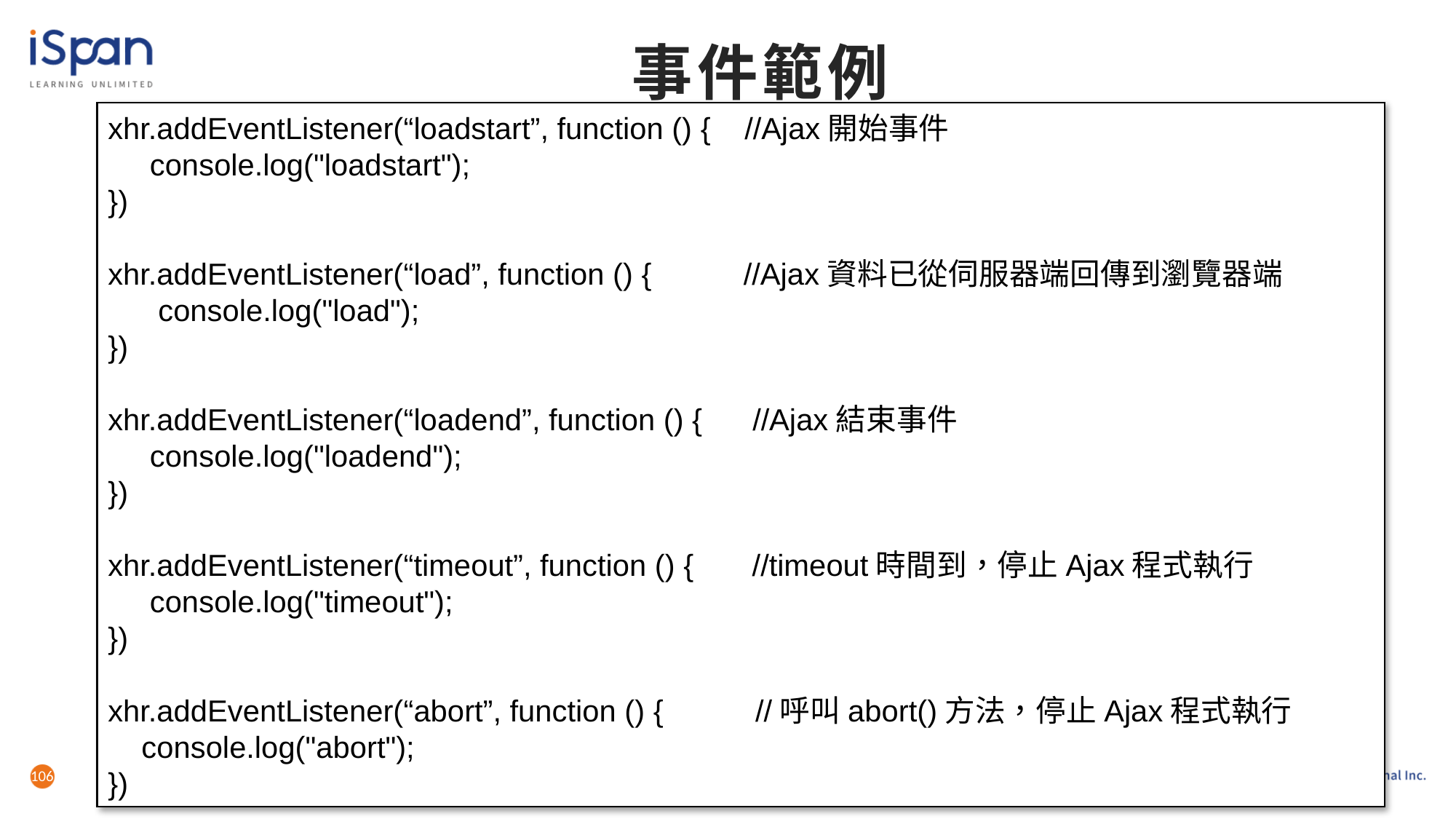

# 事件範例
xhr.addEventListener(“loadstart”, function () {    //Ajax開始事件
     console.log("loadstart");
})

xhr.addEventListener(“load”, function () {           //Ajax資料已從伺服器端回傳到瀏覽器端
      console.log("load");
})

xhr.addEventListener(“loadend”, function () {      //Ajax結束事件
     console.log("loadend");
})

xhr.addEventListener(“timeout”, function () {       //timeout時間到，停止Ajax程式執行
     console.log("timeout");
})

xhr.addEventListener(“abort”, function () {           //呼叫abort()方法，停止Ajax程式執行
    console.log("abort");
})
106